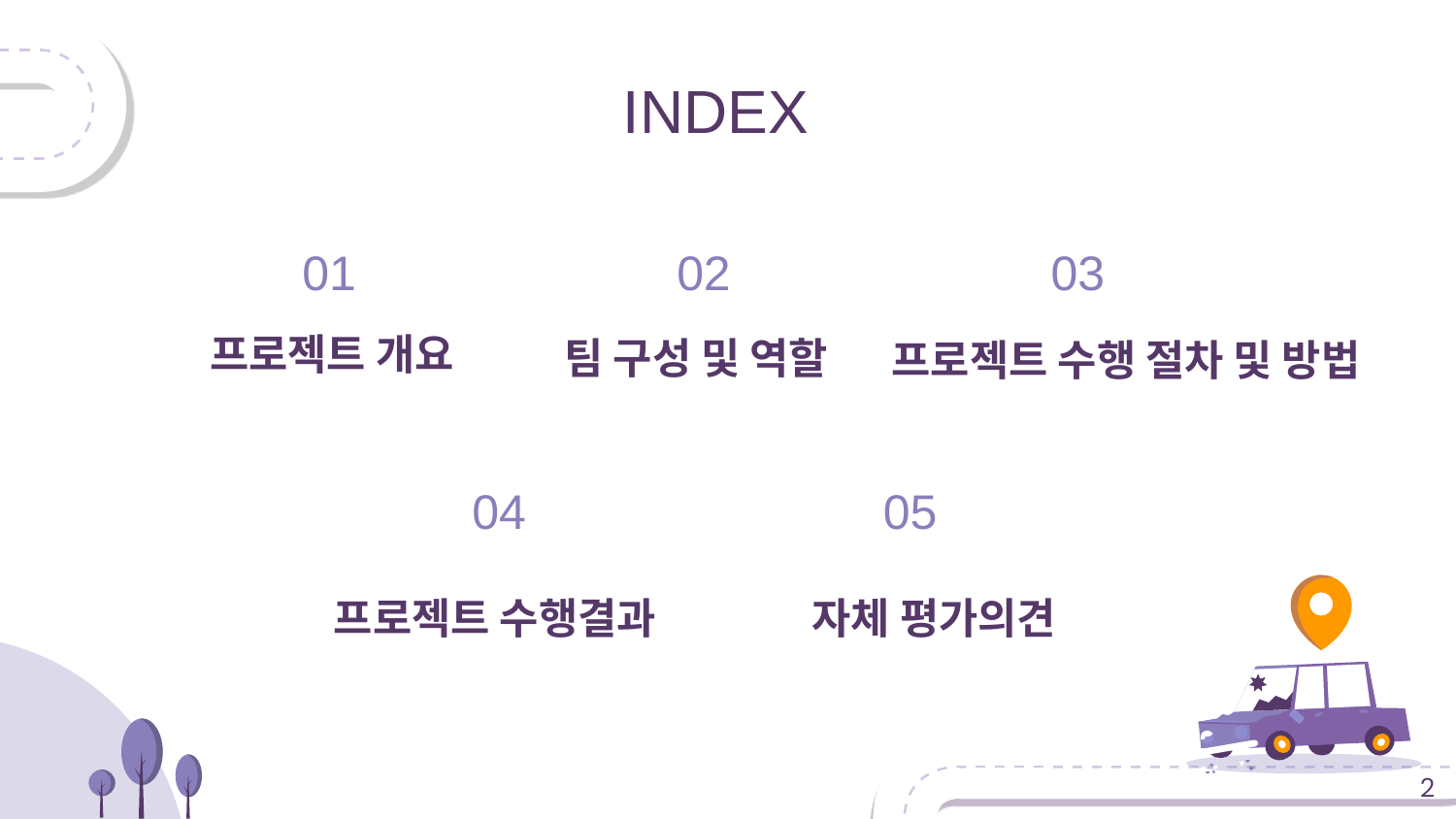

# INDEX
01
02
03
프로젝트 수행 절차 및 방법
프로젝트 개요
팀 구성 및 역할
04
05
프로젝트 수행결과
자체 평가의견

2